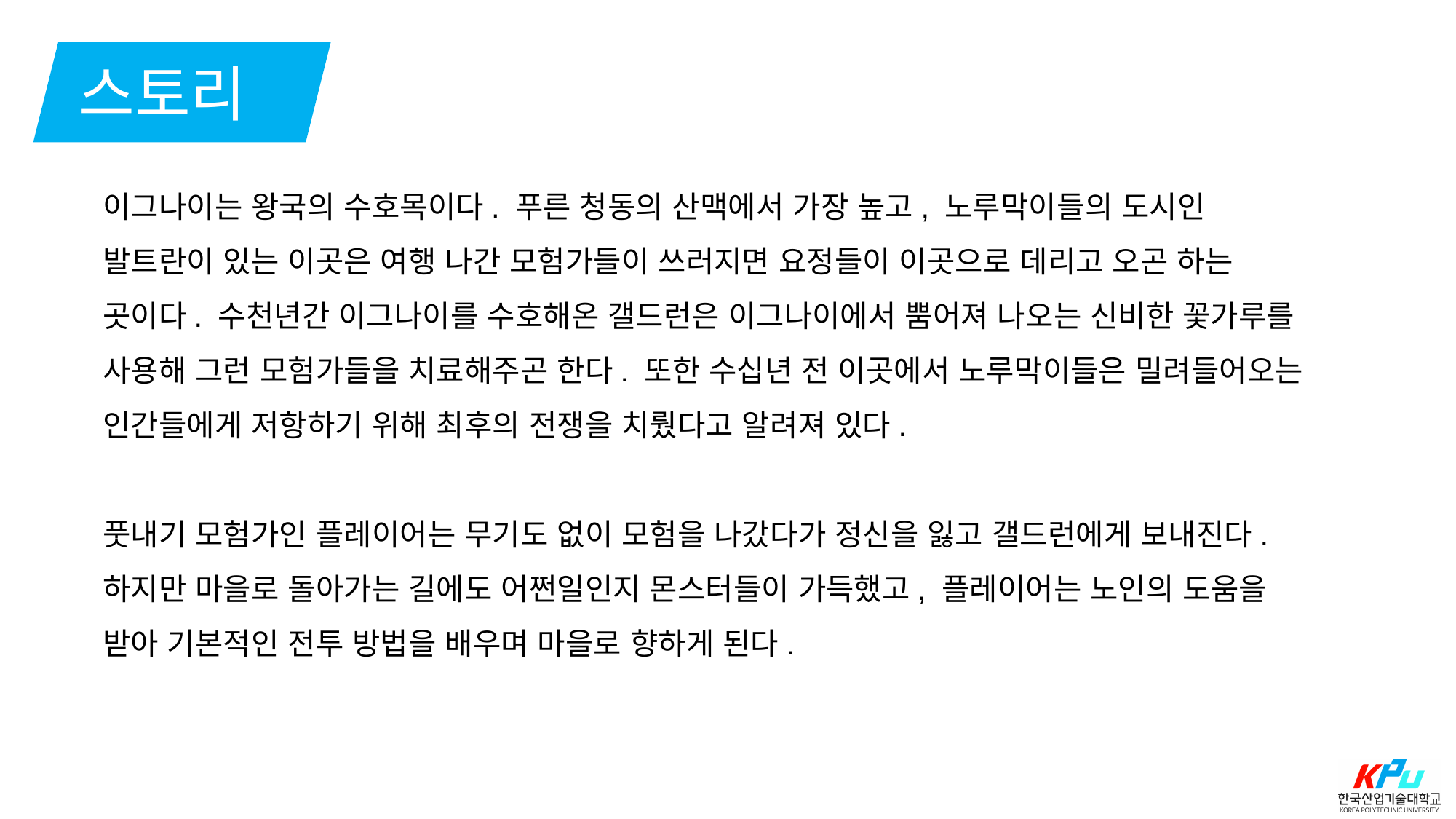

스토리
이그나이는 왕국의 수호목이다. 푸른 청동의 산맥에서 가장 높고, 노루막이들의 도시인 발트란이 있는 이곳은 여행 나간 모험가들이 쓰러지면 요정들이 이곳으로 데리고 오곤 하는 곳이다. 수천년간 이그나이를 수호해온 갤드런은 이그나이에서 뿜어져 나오는 신비한 꽃가루를 사용해 그런 모험가들을 치료해주곤 한다. 또한 수십년 전 이곳에서 노루막이들은 밀려들어오는 인간들에게 저항하기 위해 최후의 전쟁을 치뤘다고 알려져 있다.

풋내기 모험가인 플레이어는 무기도 없이 모험을 나갔다가 정신을 잃고 갤드런에게 보내진다. 하지만 마을로 돌아가는 길에도 어쩐일인지 몬스터들이 가득했고, 플레이어는 노인의 도움을 받아 기본적인 전투 방법을 배우며 마을로 향하게 된다.